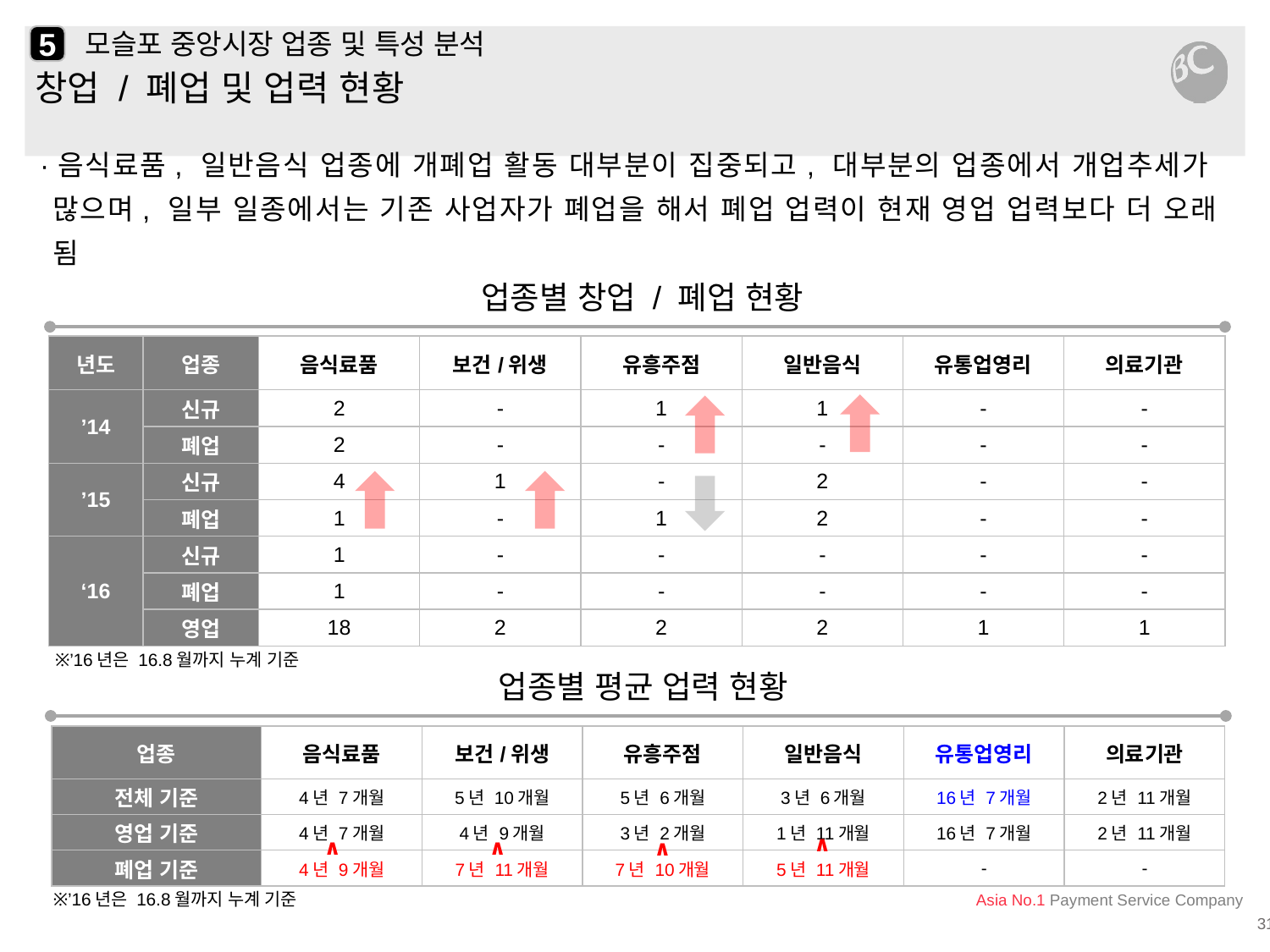

5
# 모슬포 중앙시장 업종 및 특성 분석
창업 / 폐업 및 업력 현황
·음식료품, 일반음식 업종에 개폐업 활동 대부분이 집중되고, 대부분의 업종에서 개업추세가 많으며, 일부 일종에서는 기존 사업자가 폐업을 해서 폐업 업력이 현재 영업 업력보다 더 오래 됨
업종별 창업 / 폐업 현황
| 년도 | 업종 | 음식료품 | 보건/위생 | 유흥주점 | 일반음식 | 유통업영리 | 의료기관 |
| --- | --- | --- | --- | --- | --- | --- | --- |
| ’14 | 신규 | 2 | - | 1 | 1 | - | - |
|  | 폐업 | 2 | - | - | - | - | - |
| ’15 | 신규 | 4 | 1 | - | 2 | - | - |
|  | 폐업 | 1 | - | 1 | 2 | - | - |
| ‘16 | 신규 | 1 | - | - | - | - | - |
|  | 폐업 | 1 | - | - | - | - | - |
|  | 영업 | 18 | 2 | 2 | 2 | 1 | 1 |

※’16년은 16.8월까지 누계 기준
업종별 평균 업력 현황
| 업종 | 음식료품 | 보건/위생 | 유흥주점 | 일반음식 | 유통업영리 | 의료기관 |
| --- | --- | --- | --- | --- | --- | --- |
| 전체 기준 | 4년 7개월 | 5년 10개월 | 5년 6개월 | 3년 6개월 | 16년 7개월 | 2년 11개월 |
| 영업 기준 | 4년 7개월 | 4년 9개월 | 3년 2개월 | 1년 11개월 | 16년 7개월 | 2년 11개월 |
| 폐업 기준 | 4년 9개월 | 7년 11개월 | 7년 10개월 | 5년 11개월 | - | - |
∧
∧
∧
∧
※’16년은 16.8월까지 누계 기준